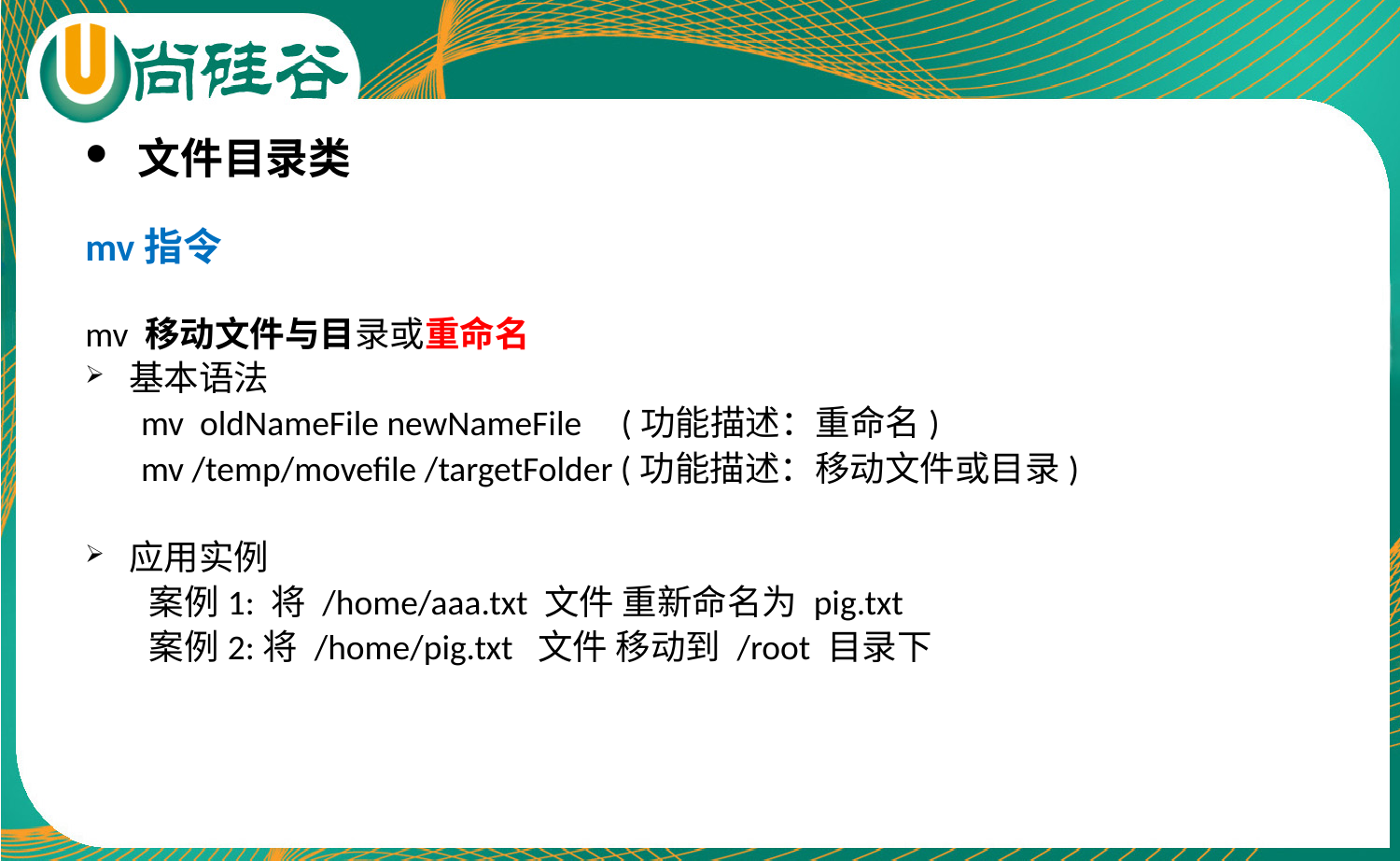

文件目录类
mv指令

mv 移动文件与目录或重命名
基本语法
       mv  oldNameFile newNameFile     (功能描述：重命名)
       mv /temp/movefile /targetFolder (功能描述：移动文件或目录)

应用实例
       案例1: 将 /home/aaa.txt 文件 重新命名为 pig.txt
       案例2:将 /home/pig.txt  文件 移动到 /root 目录下